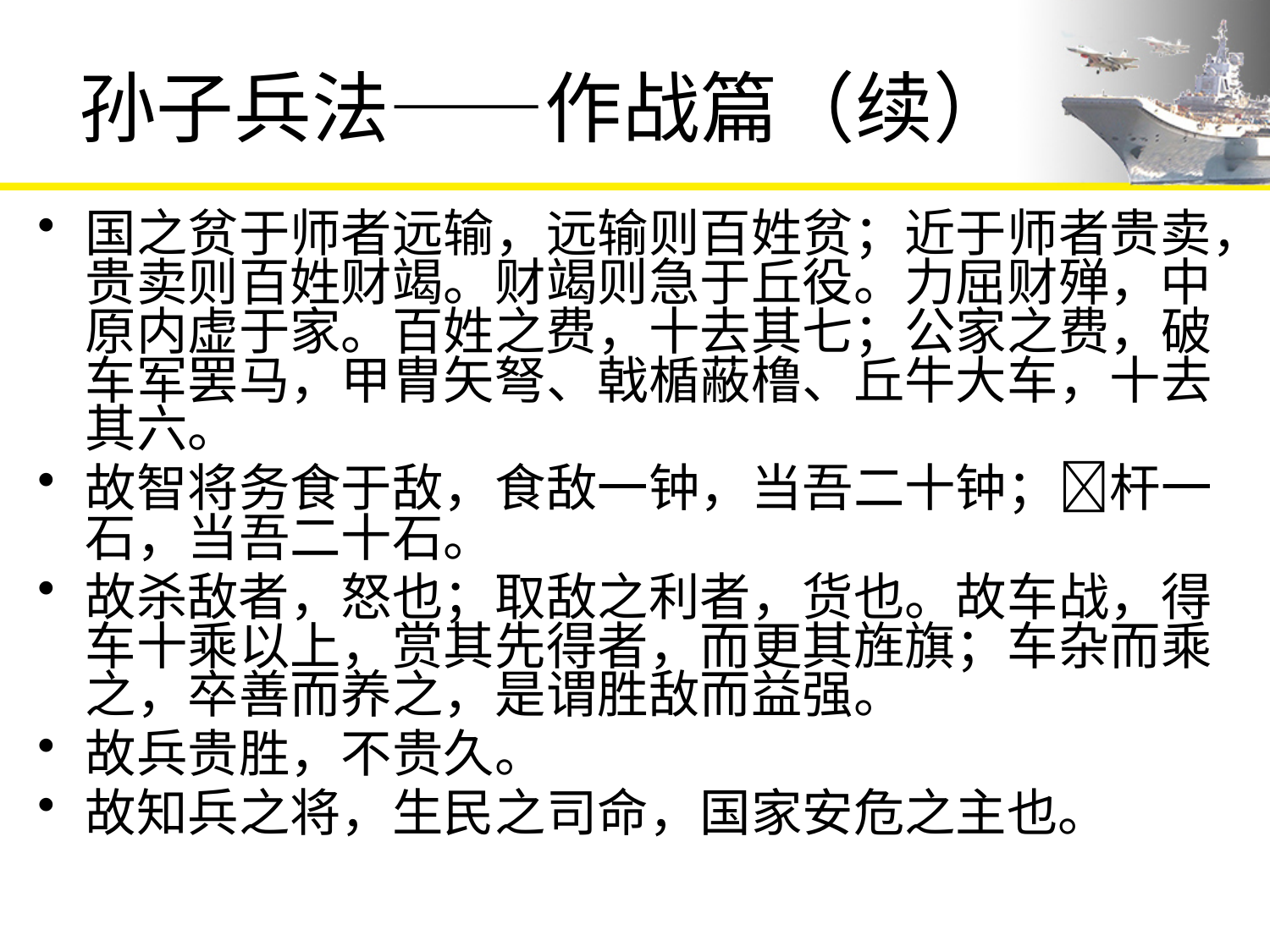

# 孙子兵法——作战篇（续）
国之贫于师者远输，远输则百姓贫；近于师者贵卖，贵卖则百姓财竭。财竭则急于丘役。力屈财殚，中原内虚于家。百姓之费，十去其七；公家之费，破车军罢马，甲胄矢弩、戟楯蔽橹、丘牛大车，十去其六。
故智将务食于敌，食敌一钟，当吾二十钟；𦮼杆一石，当吾二十石。
故杀敌者，怒也；取敌之利者，货也。故车战，得车十乘以上，赏其先得者，而更其旌旗；车杂而乘之，卒善而养之，是谓胜敌而益强。
故兵贵胜，不贵久。
故知兵之将，生民之司命，国家安危之主也。